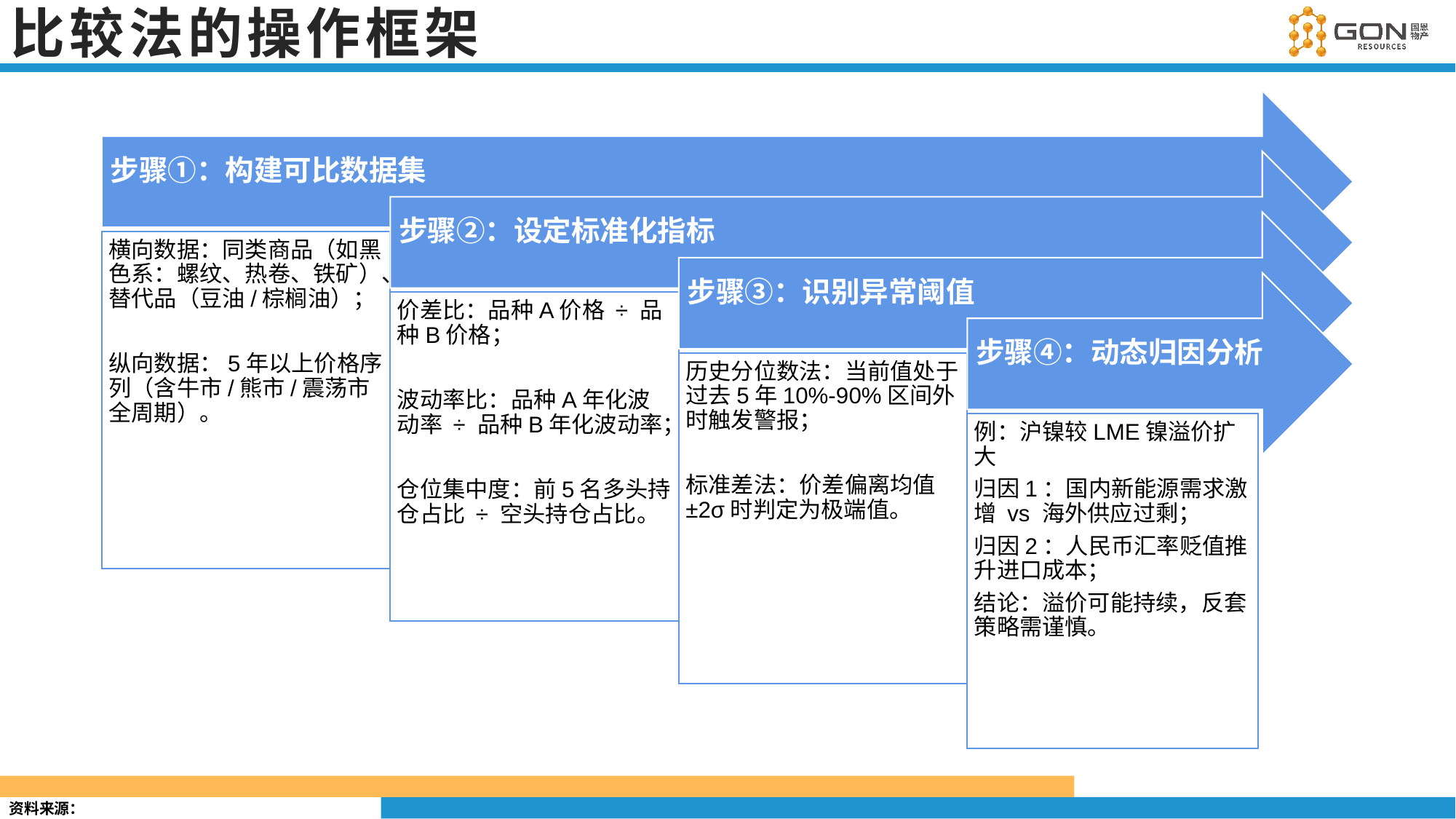

# 比较法的操作框架
步骤①：构建可比数据集
横向数据：同类商品（如黑色系：螺纹、热卷、铁矿）、替代品（豆油/棕榈油）；

纵向数据：5年以上价格序列（含牛市/熊市/震荡市全周期）。
步骤②：设定标准化指标
价差比：品种A价格 ÷ 品种B价格；

波动率比：品种A年化波动率 ÷ 品种B年化波动率；

仓位集中度：前5名多头持仓占比 ÷ 空头持仓占比。
步骤③：识别异常阈值
历史分位数法：当前值处于过去5年10%-90%区间外时触发警报；

标准差法：价差偏离均值±2σ时判定为极端值。
步骤④：动态归因分析
例：沪镍较LME镍溢价扩大
归因1：国内新能源需求激增 vs 海外供应过剩；
归因2：人民币汇率贬值推升进口成本；
结论：溢价可能持续，反套策略需谨慎。